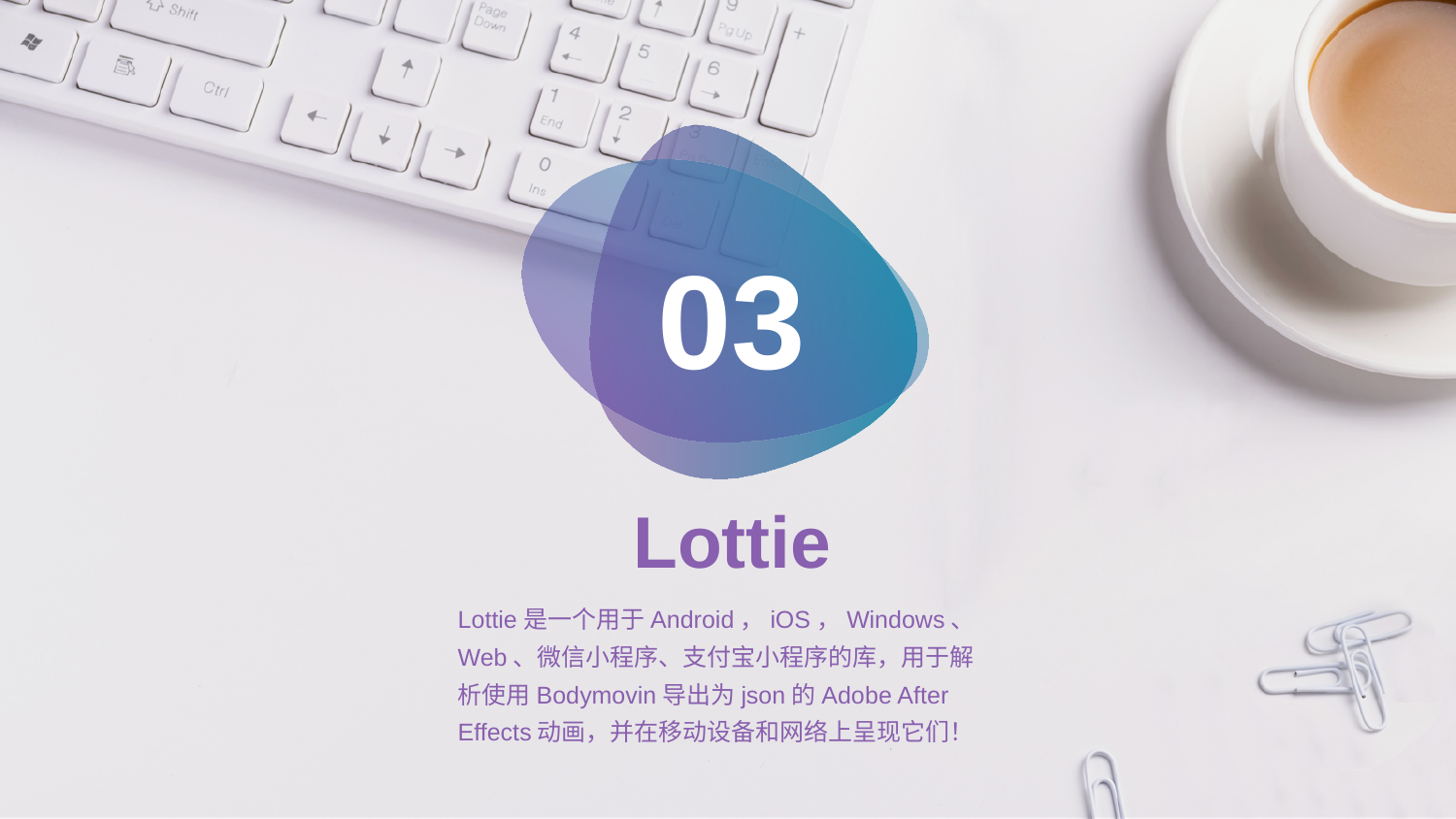

03
Lottie
Lottie是一个用于Android，iOS，Windows、Web、微信小程序、支付宝小程序的库，用于解析使用Bodymovin导出为json的Adobe After Effects动画，并在移动设备和网络上呈现它们！